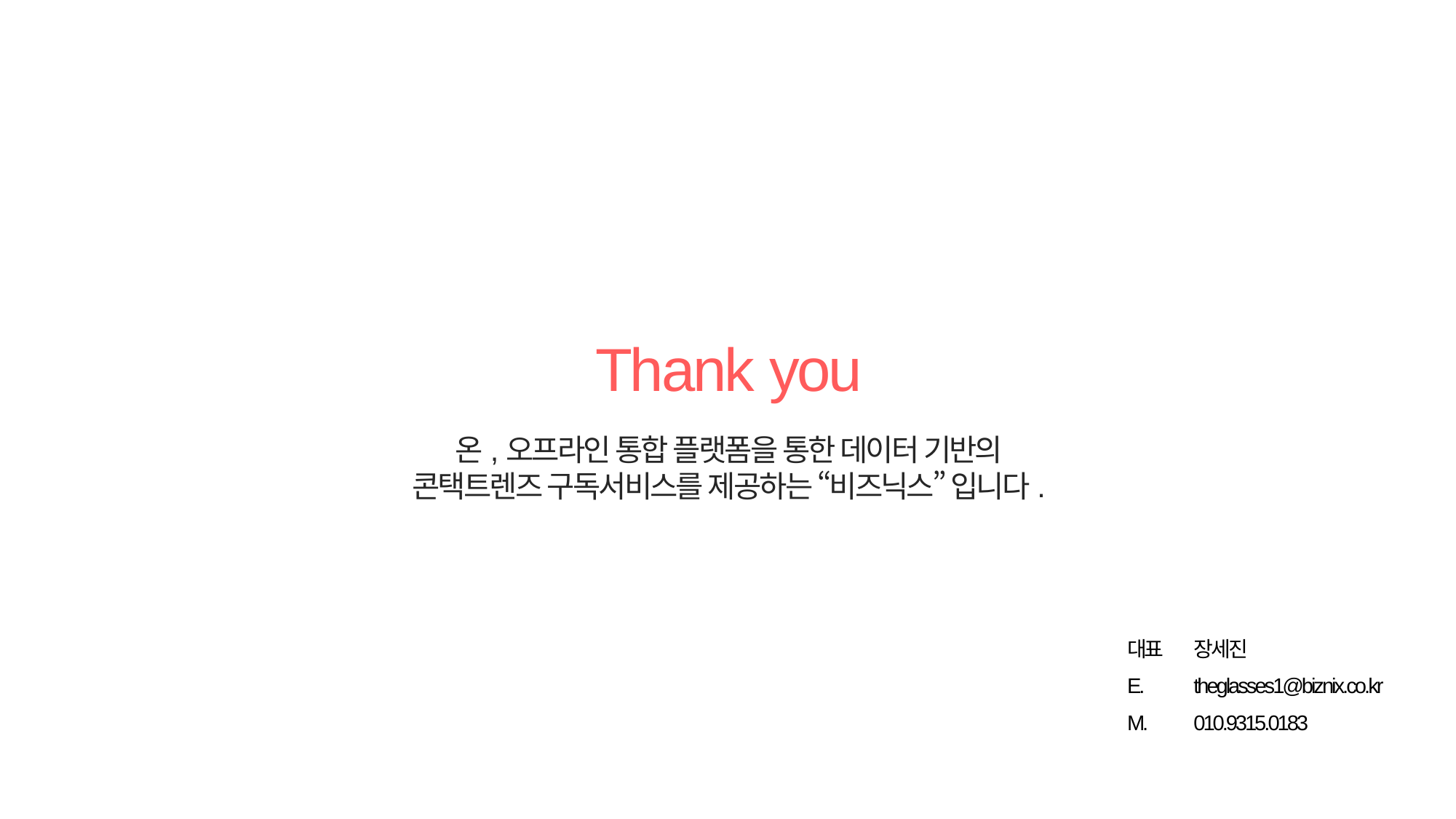

Thank you
온,오프라인 통합 플랫폼을 통한 데이터 기반의
콘택트렌즈 구독서비스를 제공하는 “비즈닉스” 입니다.
대표
장세진
theglasses1@biznix.co.kr
E.
M.
010.9315.0183